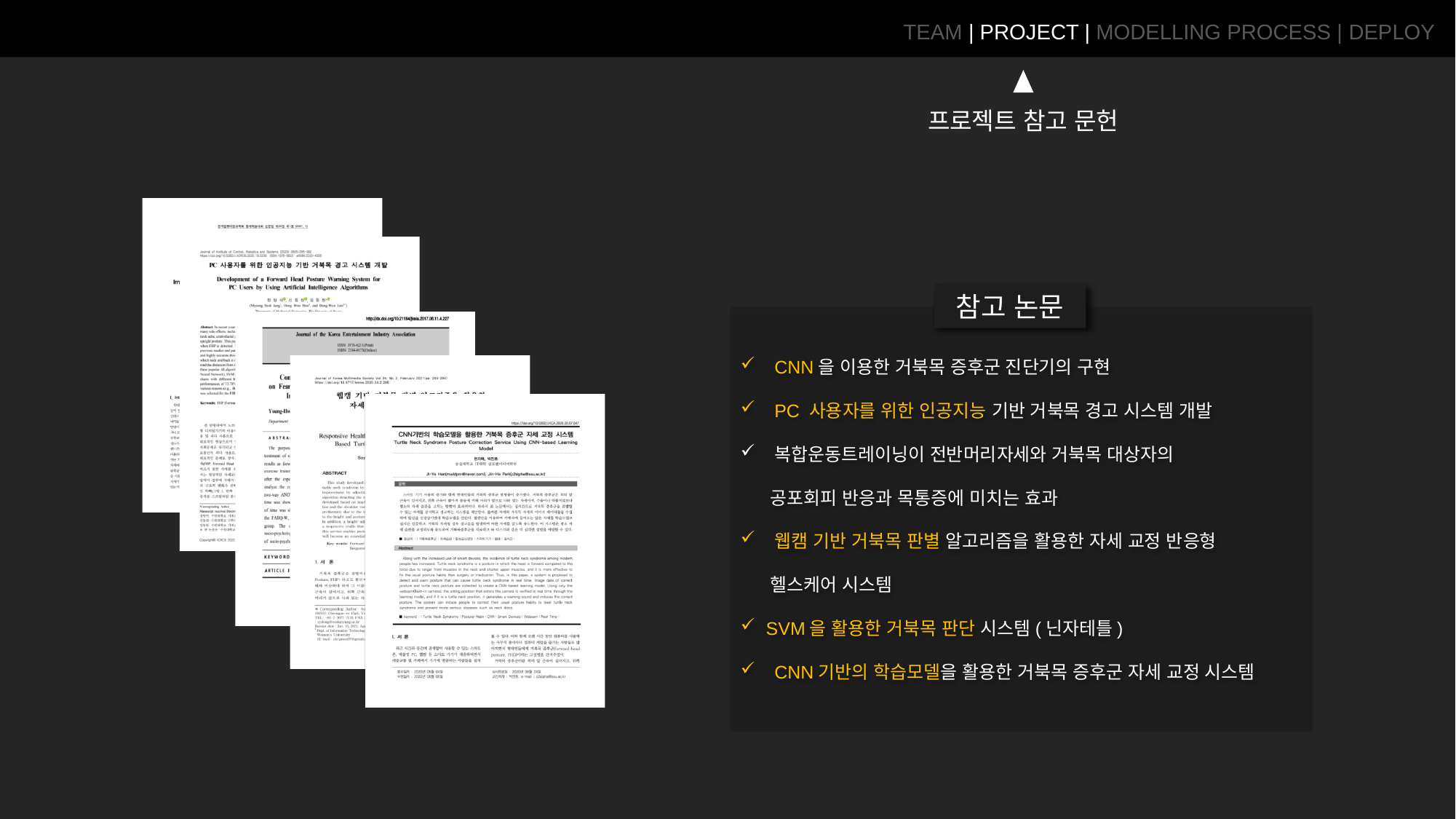

TEAM | PROJECT | MODELLING PROCESS | DEPLOY

프로젝트 참고 문헌

참고 논문

CNN을 이용한 거북목 증후군 진단기의 구현
PC 사용자를 위한 인공지능 기반 거북목 경고 시스템 개발
복합운동트레이닝이 전반머리자세와 거북목 대상자의
     공포회피 반응과 목통증에 미치는 효과
웹캠 기반 거북목 판별 알고리즘을 활용한 자세 교정 반응형
     헬스케어 시스템
 SVM을 활용한 거북목 판단 시스템(닌자테틀)
CNN기반의 학습모델을 활용한 거북목 증후군 자세 교정 시스템